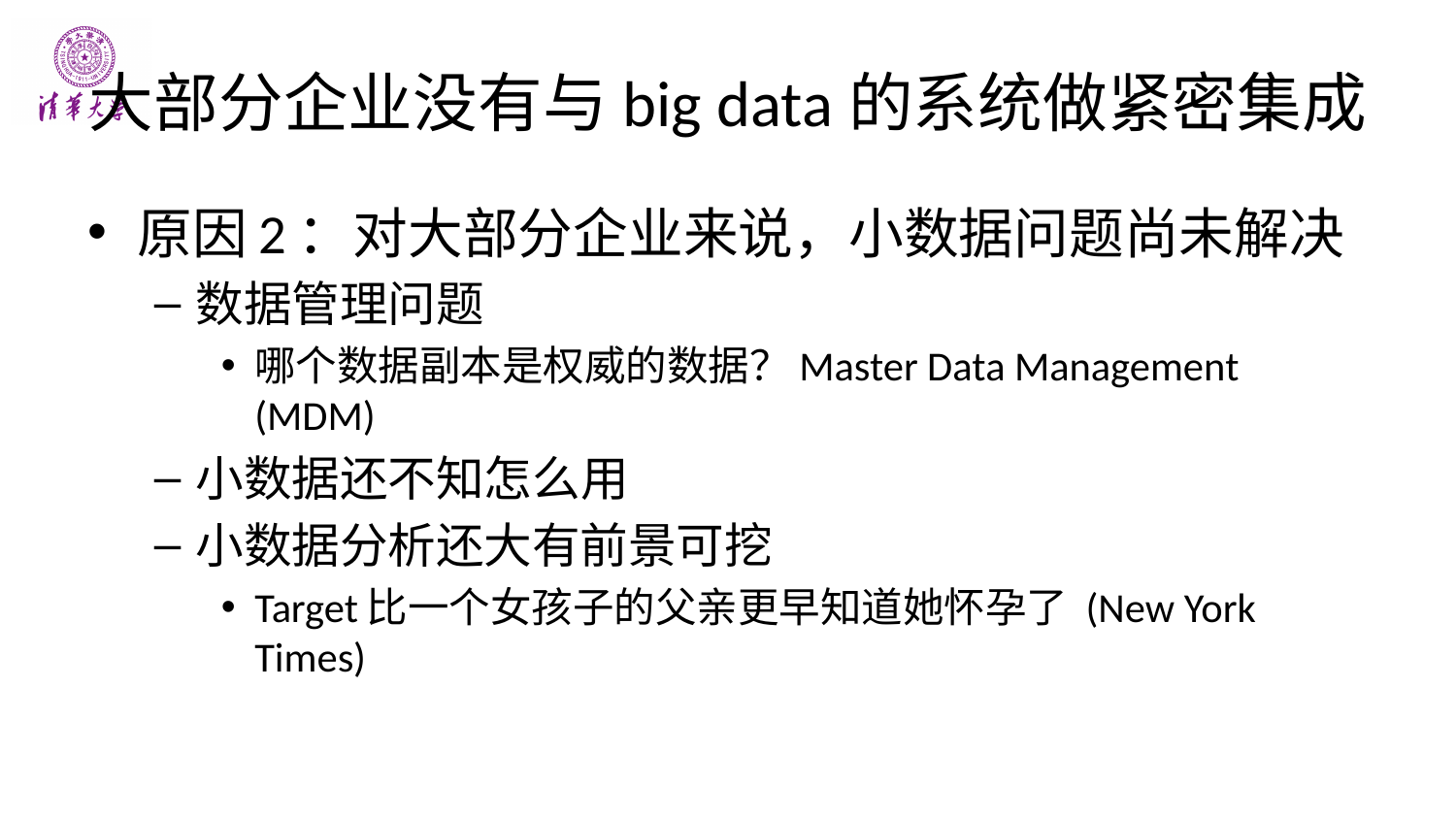

# 大部分企业没有与big data的系统做紧密集成
原因2：对大部分企业来说，小数据问题尚未解决
数据管理问题
哪个数据副本是权威的数据？Master Data Management (MDM)
小数据还不知怎么用
小数据分析还大有前景可挖
Target比一个女孩子的父亲更早知道她怀孕了 (New York Times)